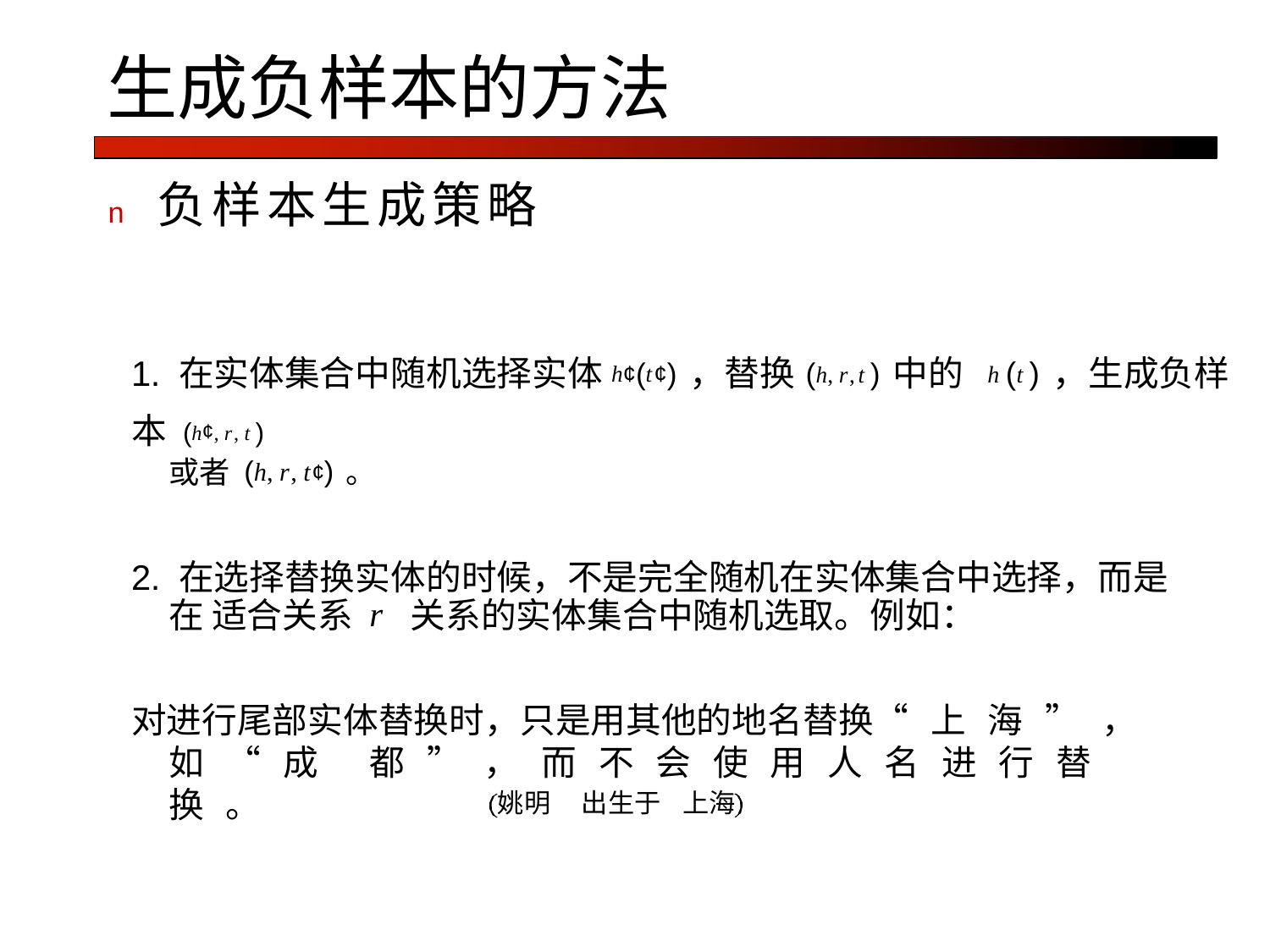

# 生成负样本的方法

n	负样本生成策略

1. 在实体集合中随机选择实体h¢(t¢)，替换(h, r,t )中的  h (t )，生成负样本 (h¢, r, t )
或者(h, r, t¢)。

2. 在选择替换实体的时候，不是完全随机在实体集合中选择，而是在 适合关系 r 关系的实体集合中随机选取。例如：

对进行尾部实体替换时，只是用其他的地名替换“上海”，如“成 都”，而不会使用人名进行替换。
姚明	出生于	上海